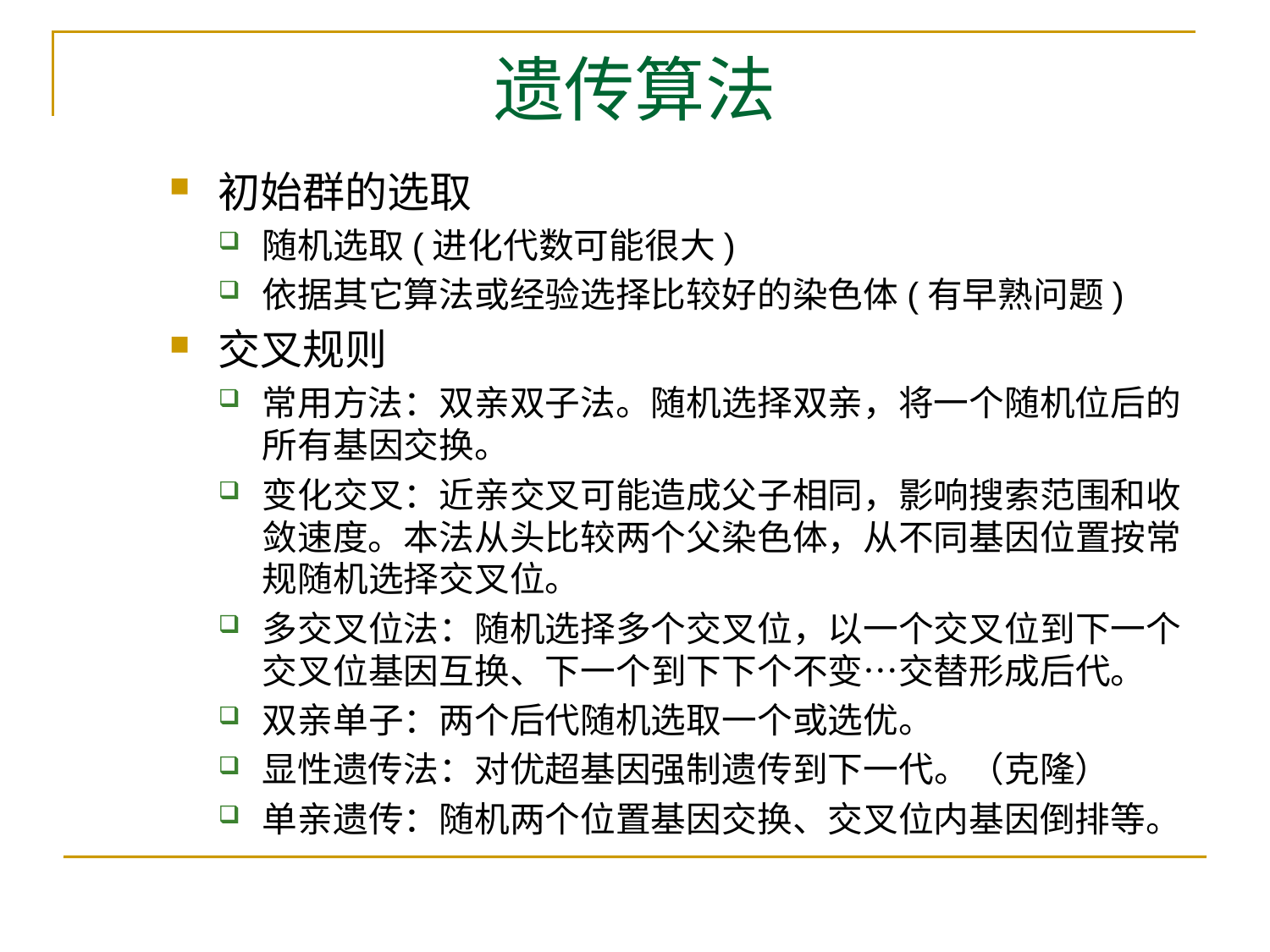

# 遗传算法
初始群的选取
随机选取(进化代数可能很大)
依据其它算法或经验选择比较好的染色体(有早熟问题)
交叉规则
常用方法：双亲双子法。随机选择双亲，将一个随机位后的所有基因交换。
变化交叉：近亲交叉可能造成父子相同，影响搜索范围和收敛速度。本法从头比较两个父染色体，从不同基因位置按常规随机选择交叉位。
多交叉位法：随机选择多个交叉位，以一个交叉位到下一个交叉位基因互换、下一个到下下个不变…交替形成后代。
双亲单子：两个后代随机选取一个或选优。
显性遗传法：对优超基因强制遗传到下一代。（克隆）
单亲遗传：随机两个位置基因交换、交叉位内基因倒排等。